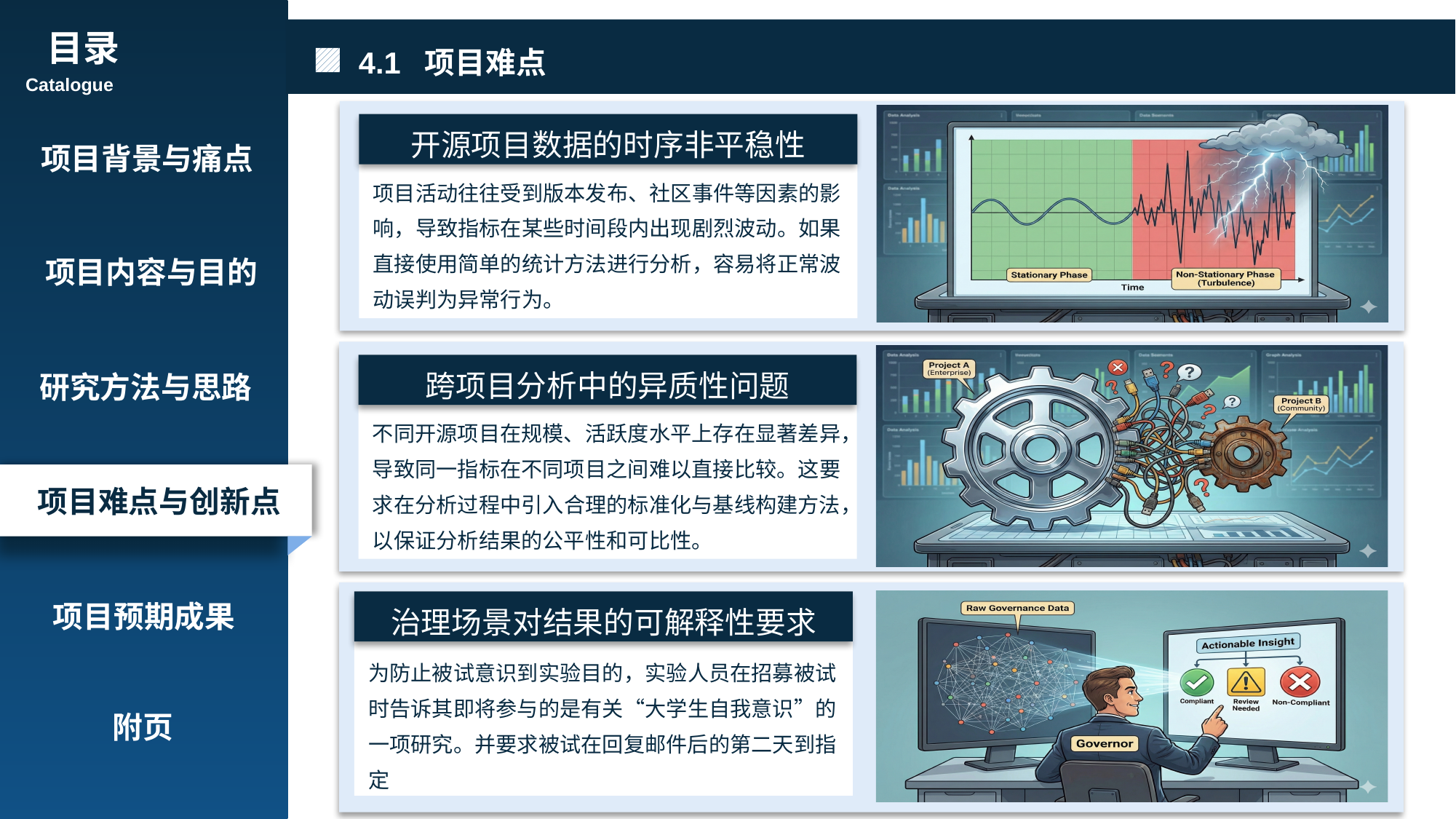

4.1  项目难点
目录

Catalogue
项目背景与痛点
项目内容与目的
研究方法与思路

项目难点与创新点

项目预期成果
附页

开源项目数据的时序非平稳性
项目活动往往受到版本发布、社区事件等因素的影响，导致指标在某些时间段内出现剧烈波动。如果直接使用简单的统计方法进行分析，容易将正常波动误判为异常行为。

跨项目分析中的异质性问题
不同开源项目在规模、活跃度水平上存在显著差异，导致同一指标在不同项目之间难以直接比较。这要求在分析过程中引入合理的标准化与基线构建方法，以保证分析结果的公平性和可比性。

治理场景对结果的可解释性要求
为防止被试意识到实验目的，实验人员在招募被试时告诉其即将参与的是有关“大学生自我意识”的一项研究。并要求被试在回复邮件后的第二天到指定